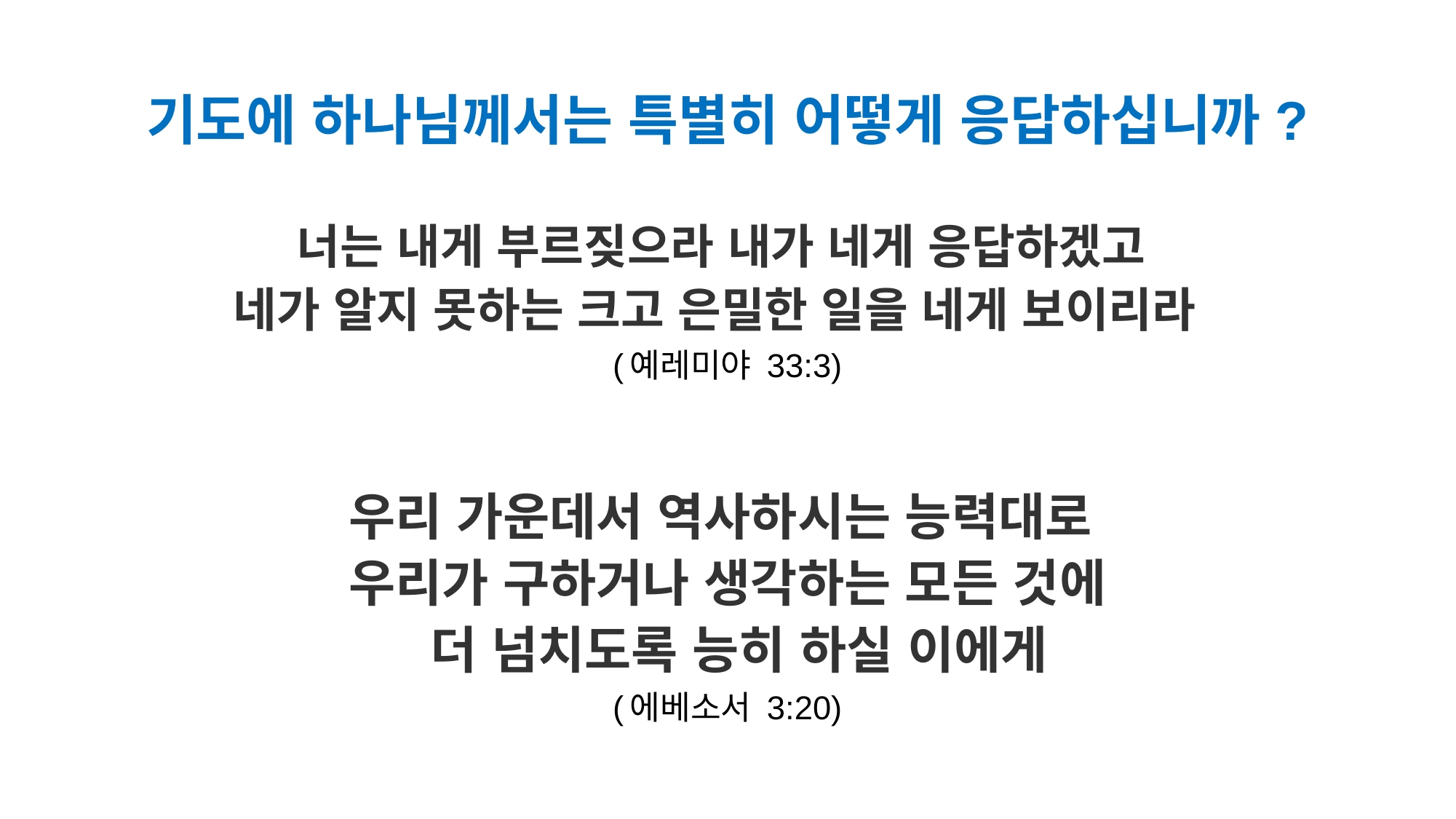

# 기도에 하나님께서는 특별히 어떻게 응답하십니까?
너는 내게 부르짖으라 내가 네게 응답하겠고
네가 알지 못하는 크고 은밀한 일을 네게 보이리라
(예레미야 33:3)

우리 가운데서 역사하시는 능력대로
우리가 구하거나 생각하는 모든 것에
 더 넘치도록 능히 하실 이에게
(에베소서 3:20)